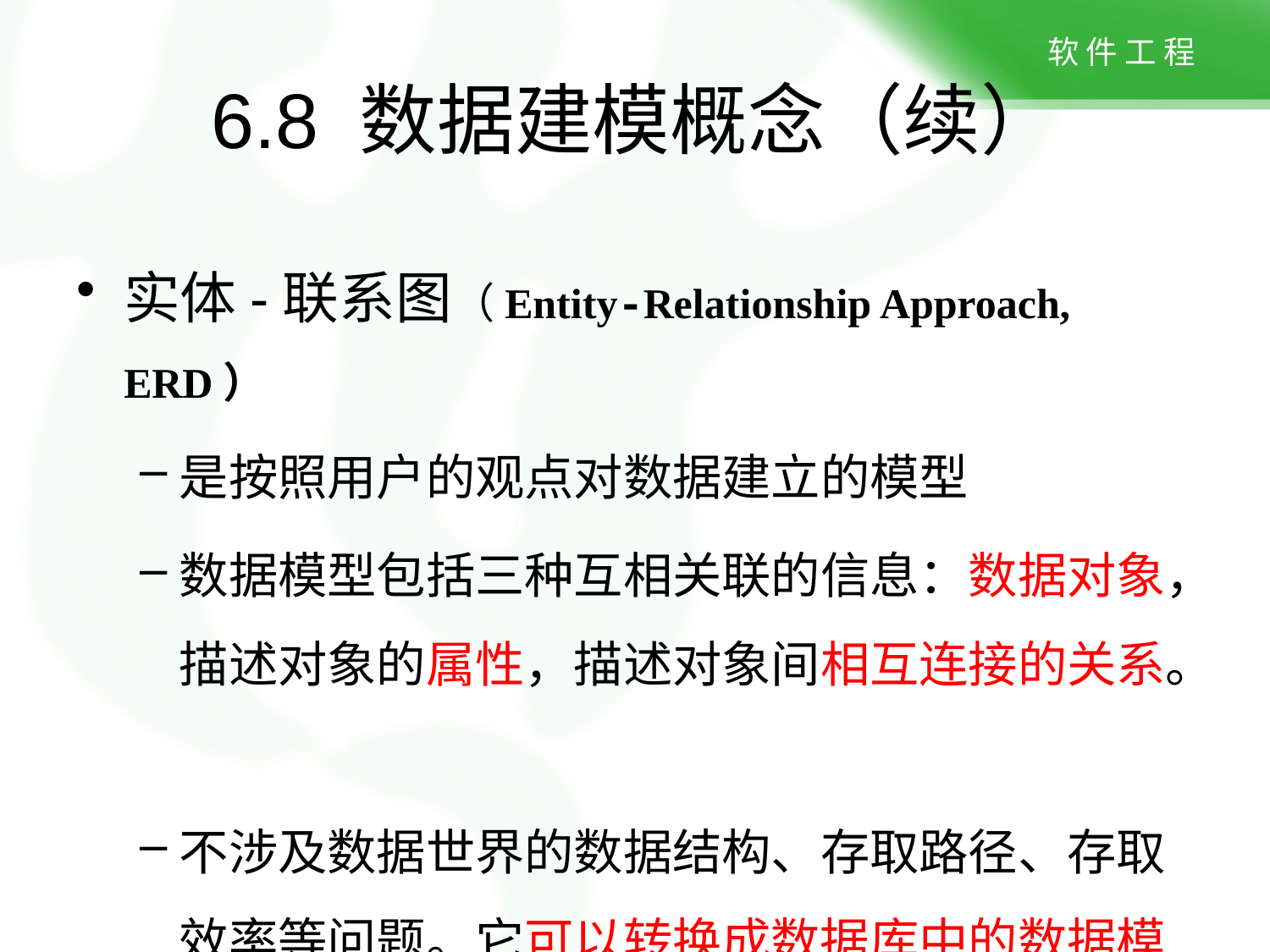

# 6.8 数据建模概念（续）
实体-联系图（Entity-Relationship Approach, ERD）
是按照用户的观点对数据建立的模型
数据模型包括三种互相关联的信息：数据对象，描述对象的属性，描述对象间相互连接的关系。
不涉及数据世界的数据结构、存取路径、存取效率等问题。它可以转换成数据库中的数据模型。